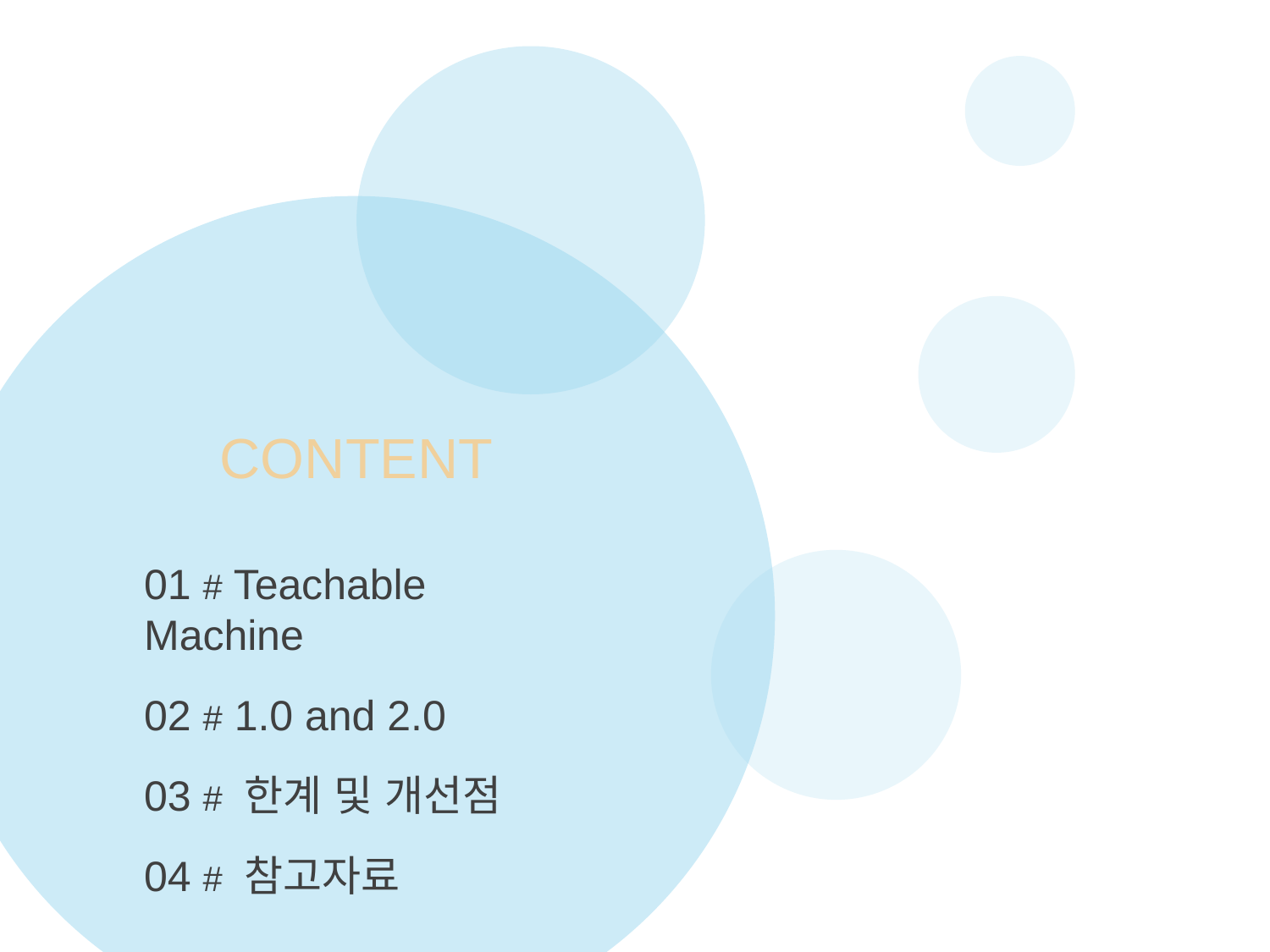

CONTENT

01 # Teachable Machine

02 # 1.0 and 2.0

03 # 한계 및 개선점

04 # 참고자료